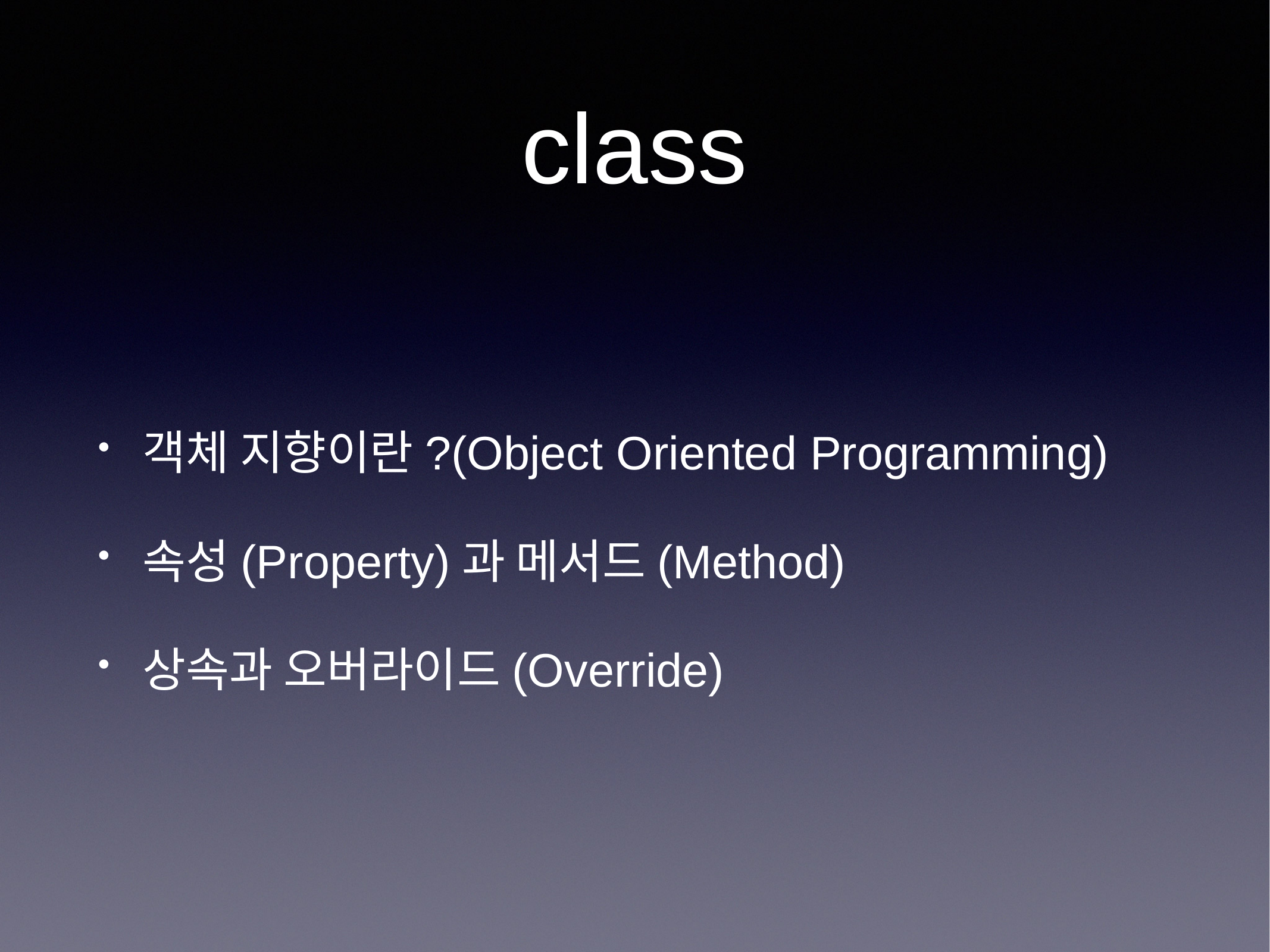

# class
객체 지향이란?(Object Oriented Programming)
속성(Property)과 메서드(Method)
상속과 오버라이드(Override)